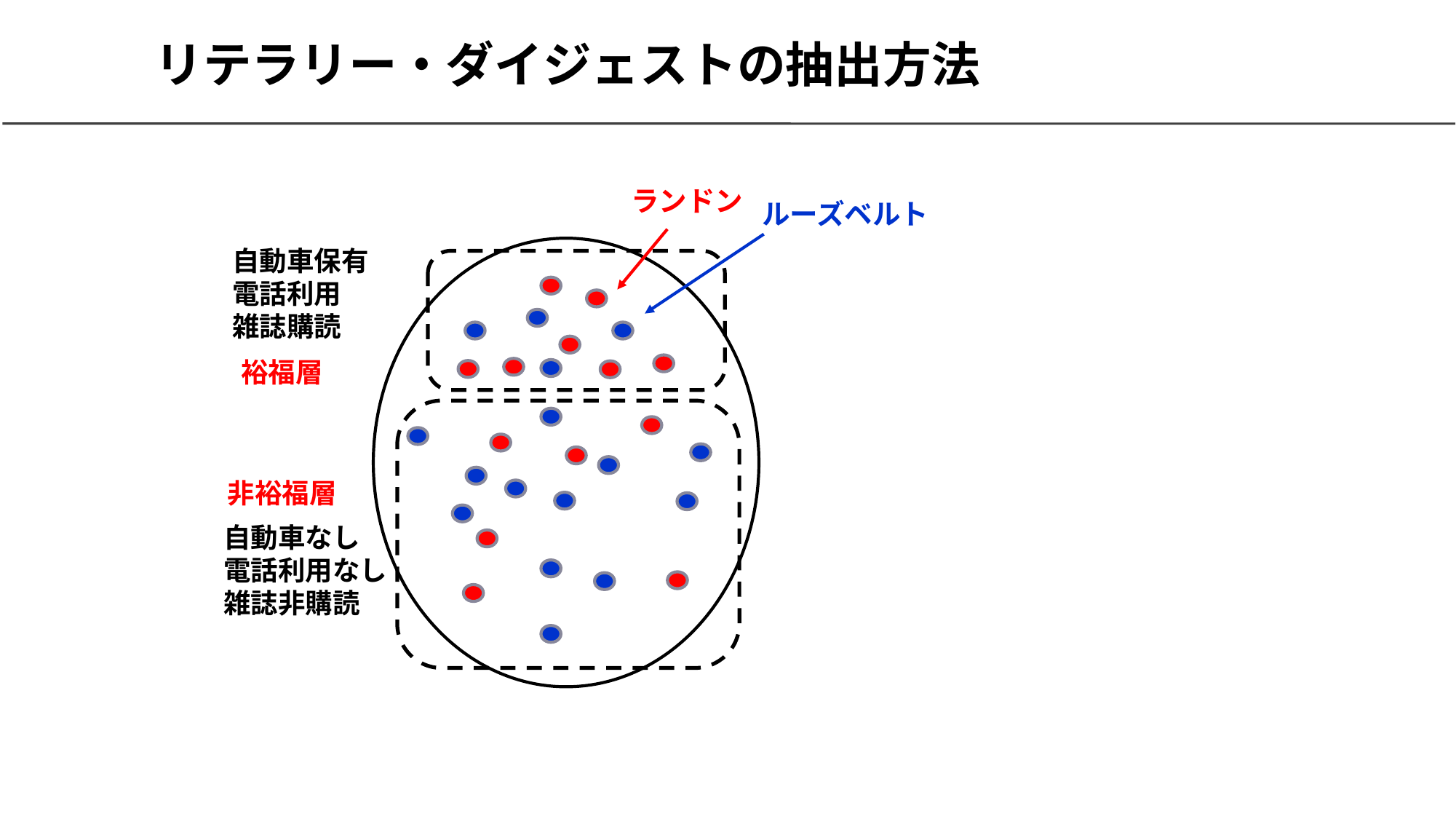

# リテラリー・ダイジェストの抽出方法
ランドン
ルーズベルト

自動車保有
電話利用
雑誌購読

裕福層

非裕福層

自動車なし
電話利用なし
雑誌非購読